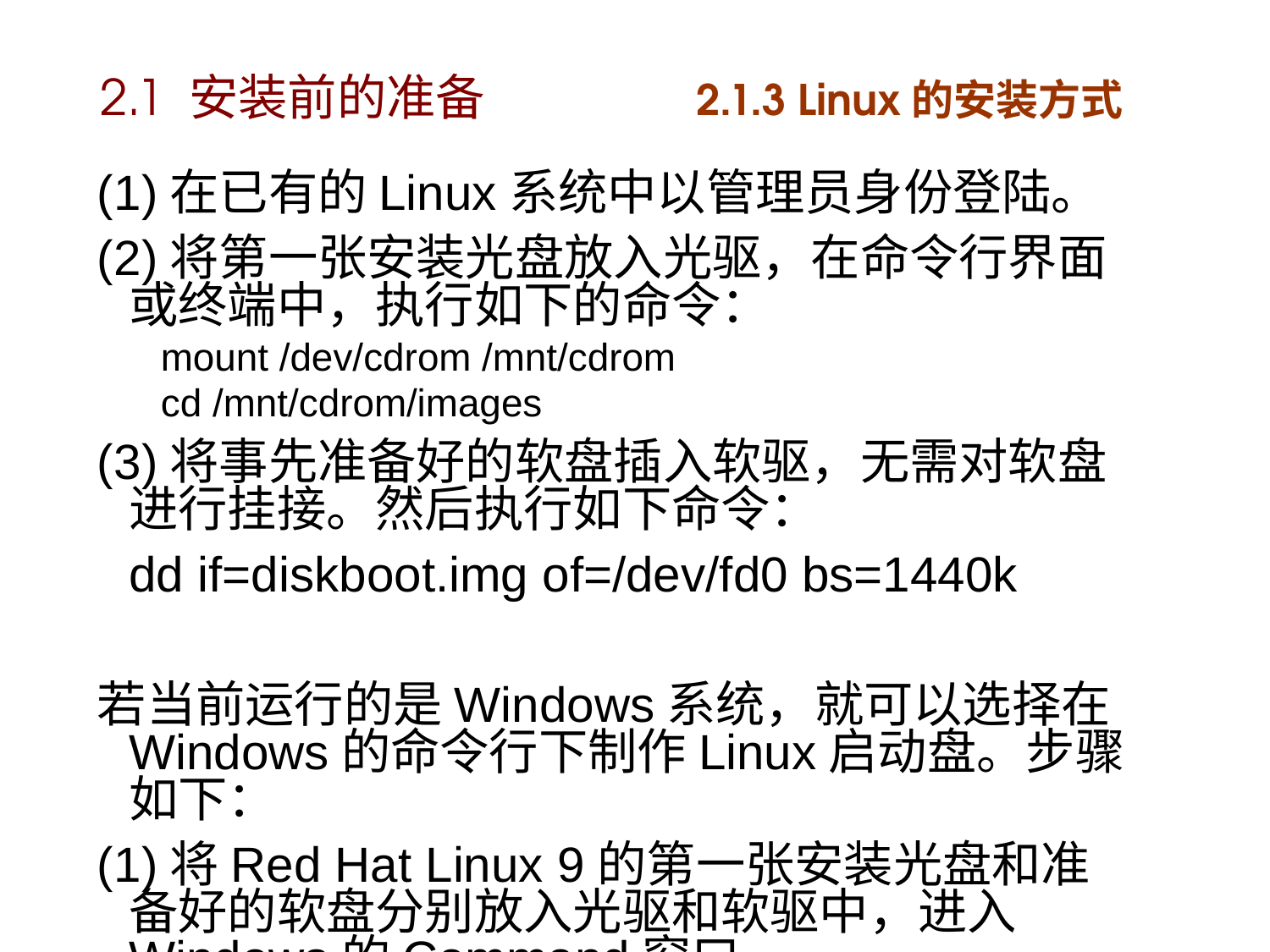

# 2.1 安装前的准备	    2.1.3 Linux的安装方式
(1)在已有的Linux系统中以管理员身份登陆。
(2)将第一张安装光盘放入光驱，在命令行界面或终端中，执行如下的命令：
mount /dev/cdrom /mnt/cdrom
cd /mnt/cdrom/images
(3)将事先准备好的软盘插入软驱，无需对软盘进行挂接。然后执行如下命令：
	dd if=diskboot.img of=/dev/fd0 bs=1440k

若当前运行的是Windows系统，就可以选择在Windows的命令行下制作Linux启动盘。步骤如下：
(1)将Red Hat Linux 9的第一张安装光盘和准备好的软盘分别放入光驱和软驱中，进入Windows的Command窗口。
(2)转入光盘所在的盘符。假设光驱为G:，进入G:\dosutils目录，然后运行如下的命令：
rawrite –f g:images\drvnet.img –d a: